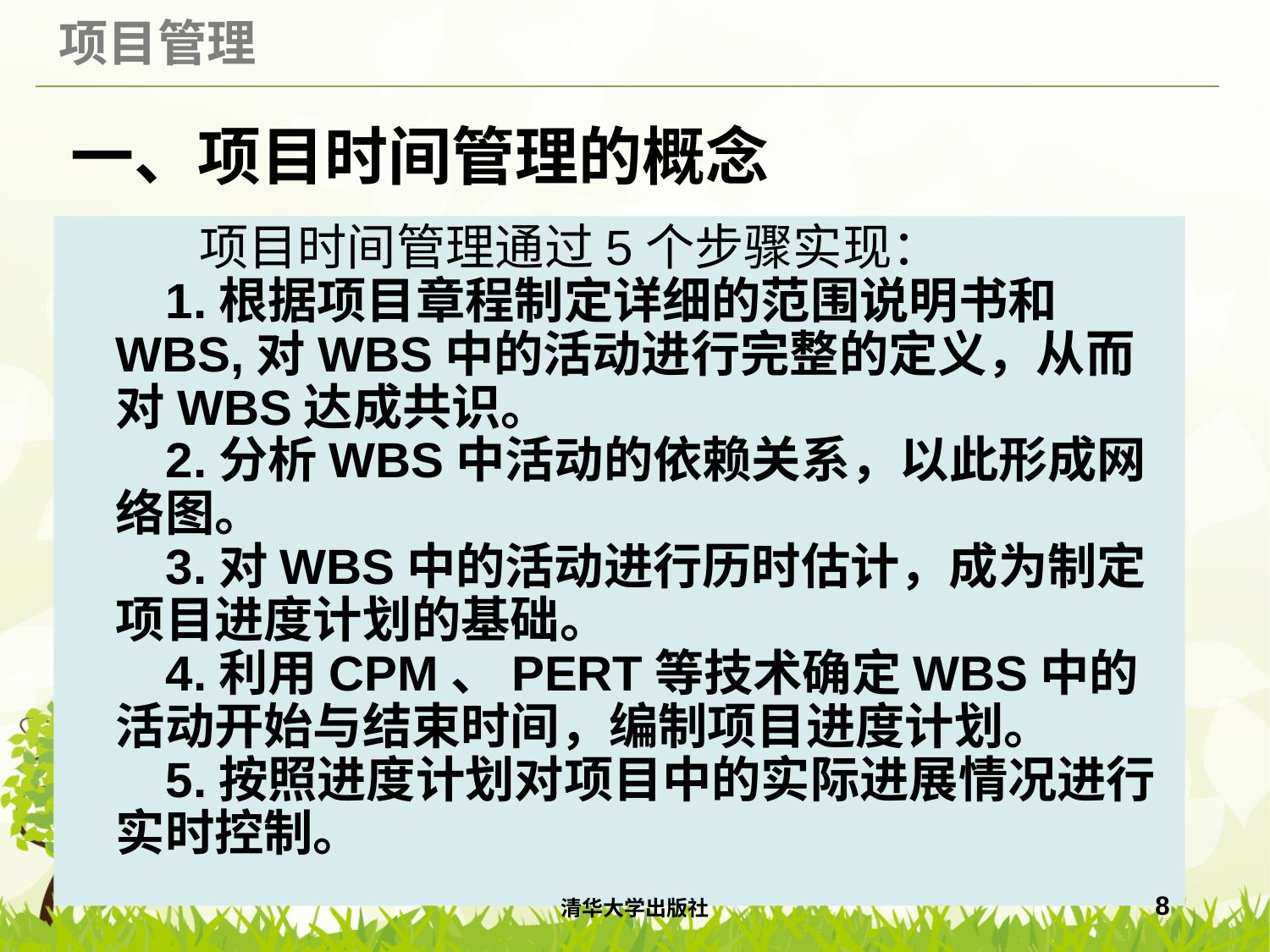

# 一、项目时间管理的概念
  项目时间管理通过5个步骤实现：
1.根据项目章程制定详细的范围说明书和WBS,对WBS中的活动进行完整的定义，从而对WBS达成共识。
2.分析WBS中活动的依赖关系，以此形成网络图。
3.对WBS中的活动进行历时估计，成为制定项目进度计划的基础。
4.利用CPM、PERT等技术确定WBS中的活动开始与结束时间，编制项目进度计划。
5.按照进度计划对项目中的实际进展情况进行实时控制。
清华大学出版社
8